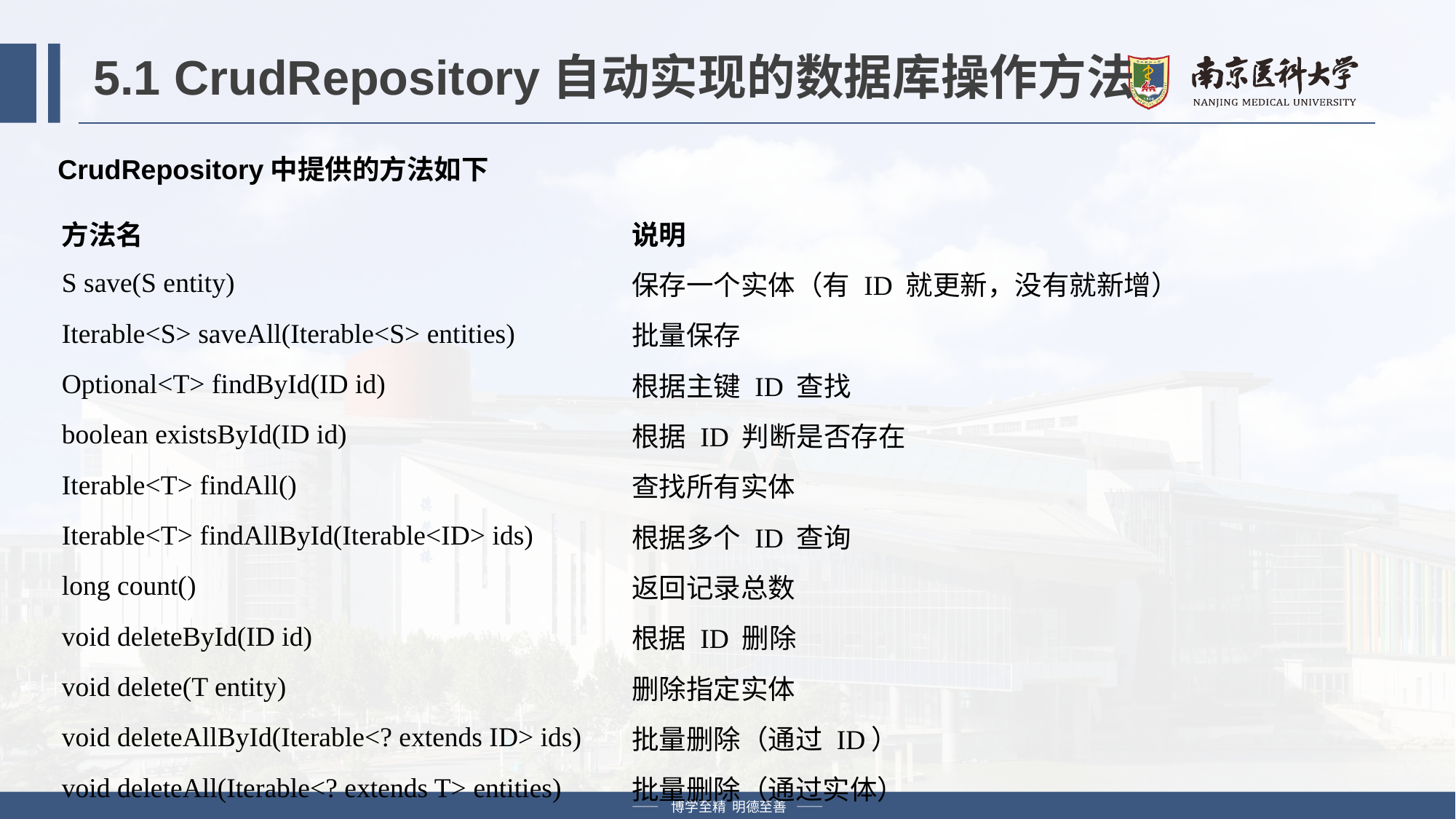

# 5.1 CrudRepository自动实现的数据库操作方法
CrudRepository中提供的方法如下
| 方法名 | 说明 |
| --- | --- |
| S save(S entity) | 保存一个实体（有 ID 就更新，没有就新增） |
| Iterable<S> saveAll(Iterable<S> entities) | 批量保存 |
| Optional<T> findById(ID id) | 根据主键 ID 查找 |
| boolean existsById(ID id) | 根据 ID 判断是否存在 |
| Iterable<T> findAll() | 查找所有实体 |
| Iterable<T> findAllById(Iterable<ID> ids) | 根据多个 ID 查询 |
| long count() | 返回记录总数 |
| void deleteById(ID id) | 根据 ID 删除 |
| void delete(T entity) | 删除指定实体 |
| void deleteAllById(Iterable<? extends ID> ids) | 批量删除（通过 ID） |
| void deleteAll(Iterable<? extends T> entities) | 批量删除（通过实体） |
| void deleteAll() | 删除所有记录 |
——   博学至精  明德至善   ——